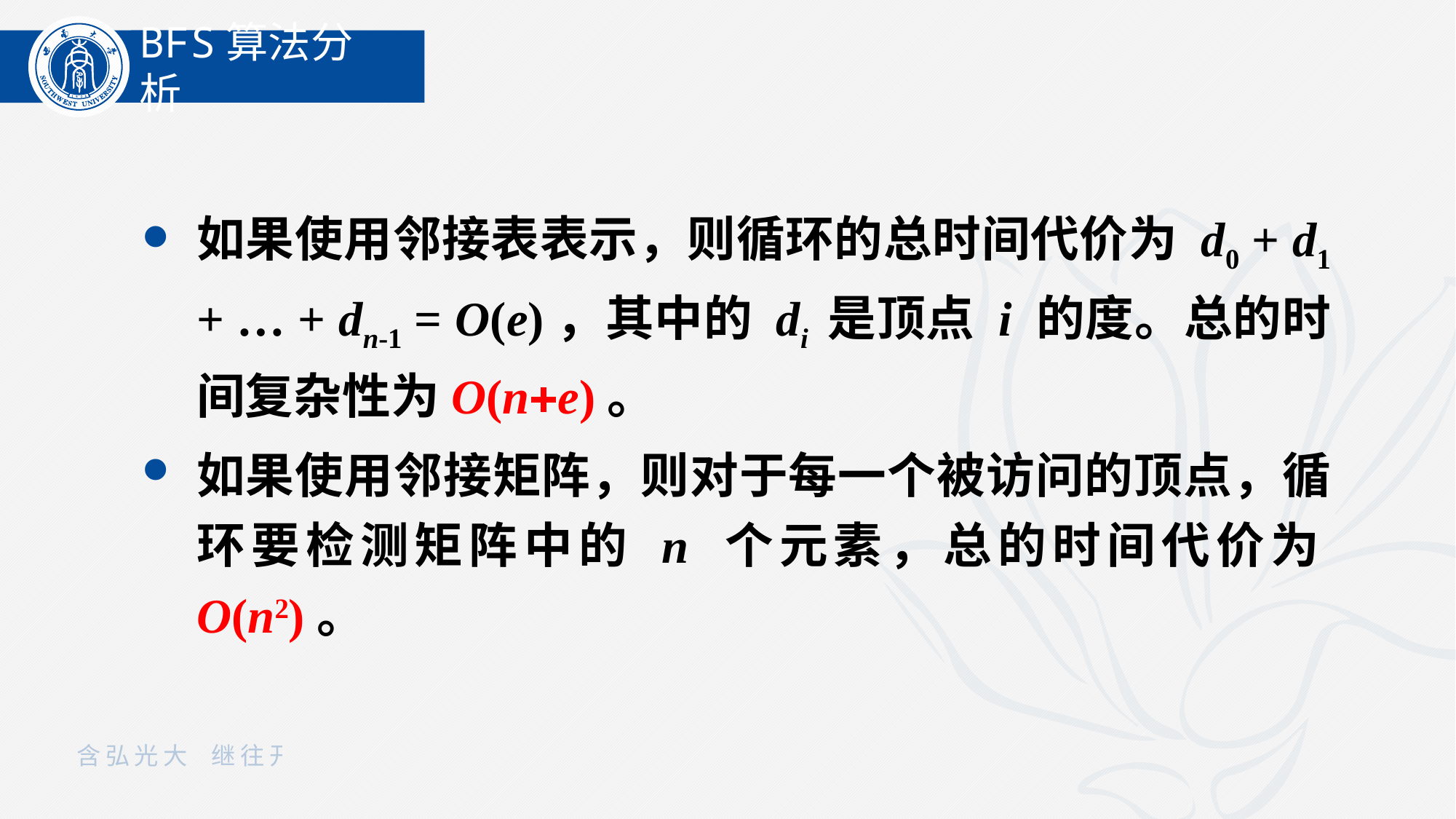

BFS算法分析
如果使用邻接表表示，则循环的总时间代价为 d0 + d1 + … + dn-1 = O(e)，其中的 di 是顶点 i 的度。总的时间复杂性为O(n+e)。
如果使用邻接矩阵，则对于每一个被访问的顶点，循环要检测矩阵中的 n 个元素，总的时间代价为O(n2)。